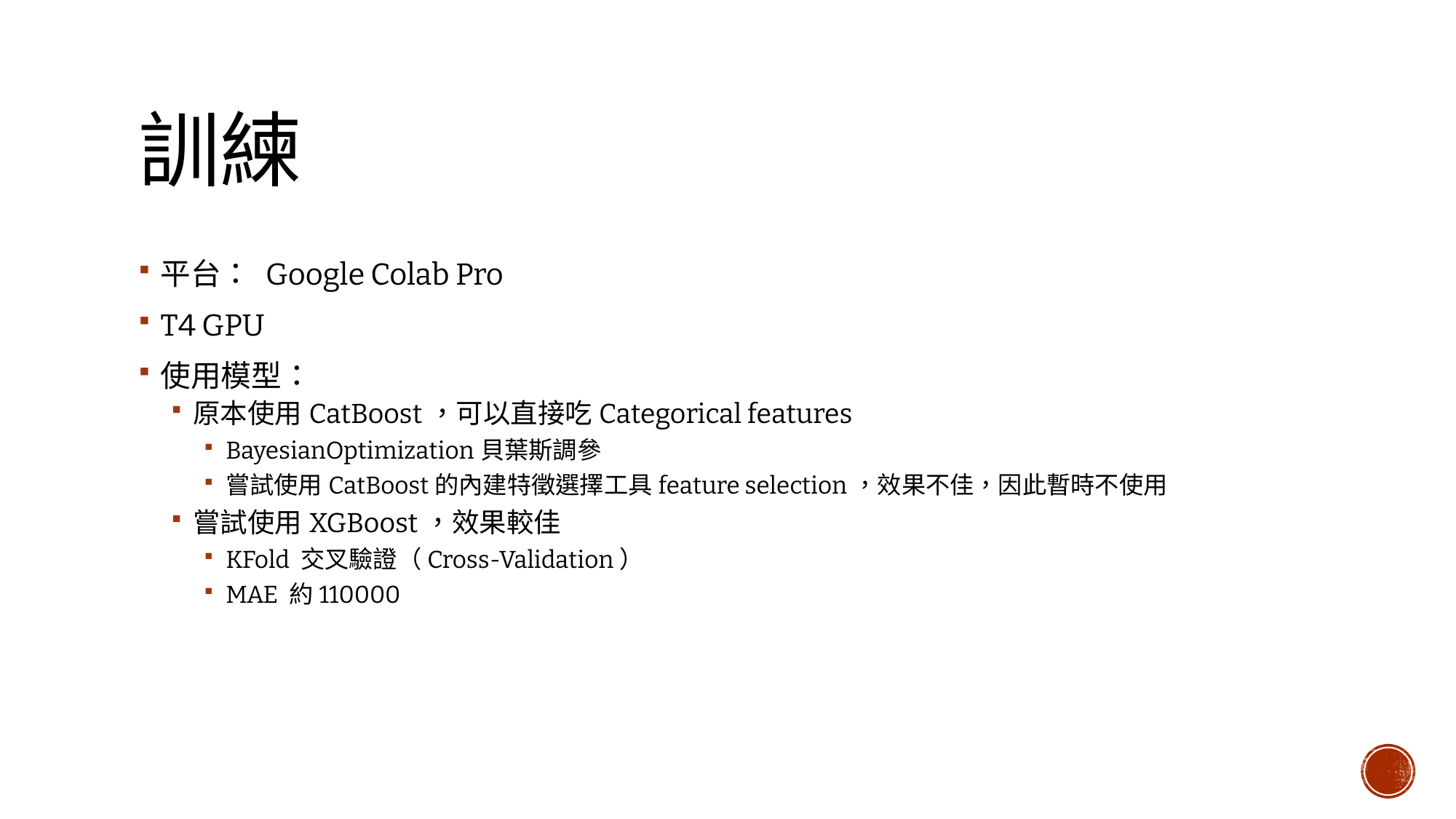

# 訓練
平台： Google Colab Pro
T4 GPU
使用模型：
原本使用CatBoost，可以直接吃Categorical features
BayesianOptimization貝葉斯調參
嘗試使用CatBoost的內建特徵選擇工具feature selection，效果不佳，因此暫時不使用
嘗試使用XGBoost，效果較佳
KFold 交叉驗證（Cross-Validation）
MAE 約110000